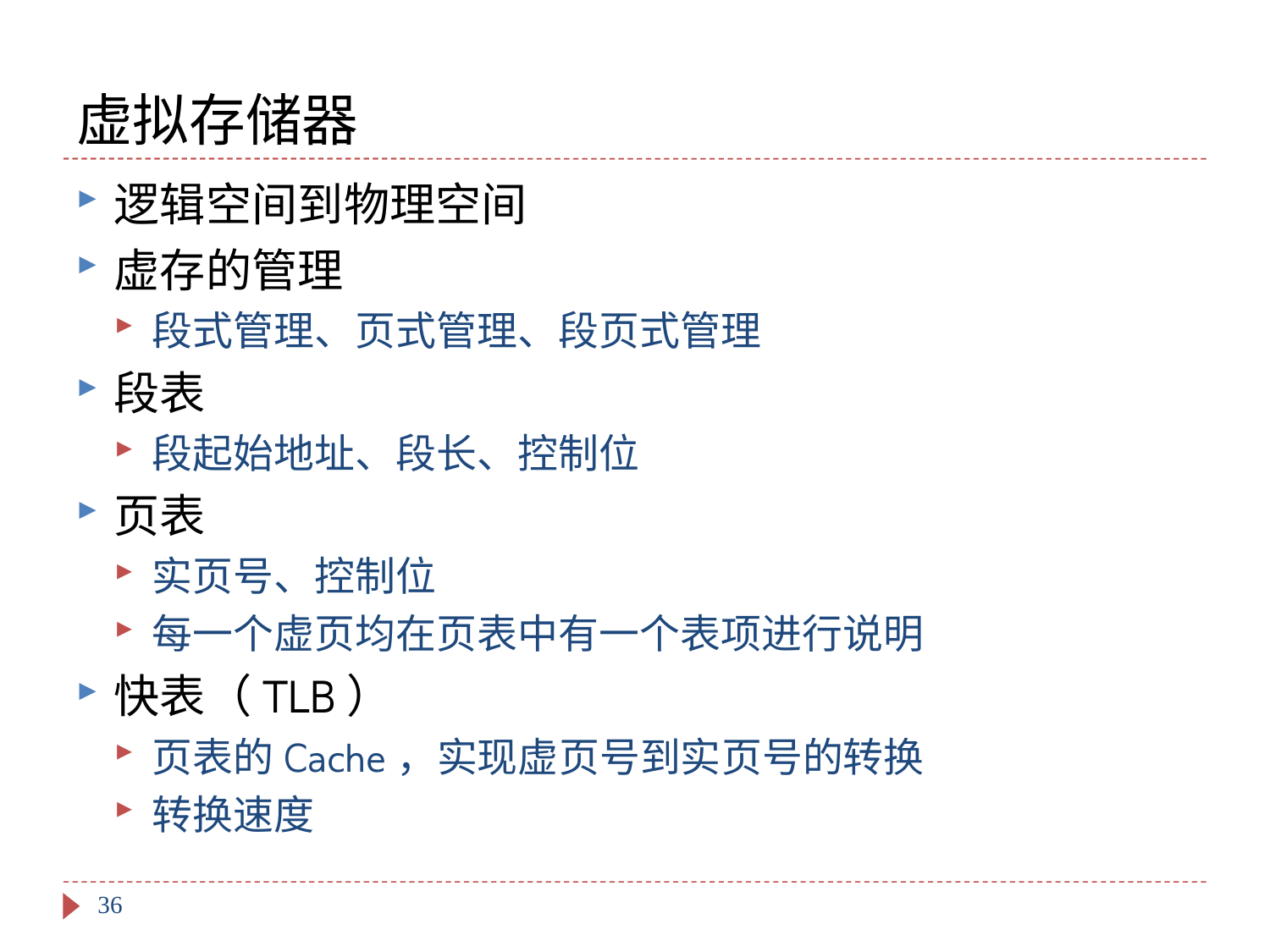

# 虚拟存储器
逻辑空间到物理空间
虚存的管理
段式管理、页式管理、段页式管理
段表
段起始地址、段长、控制位
页表
实页号、控制位
每一个虚页均在页表中有一个表项进行说明
快表（TLB）
页表的Cache，实现虚页号到实页号的转换
转换速度

36